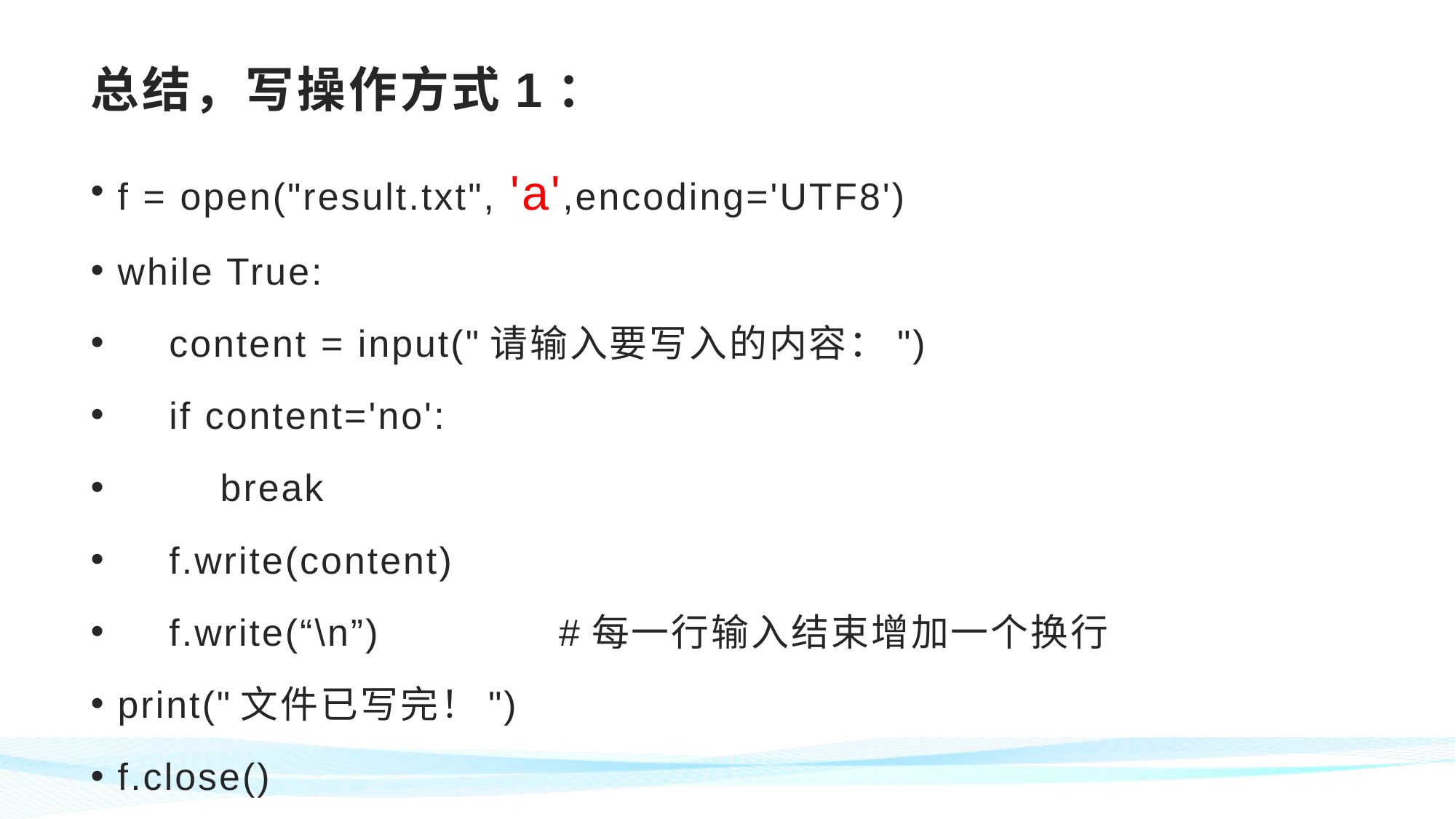

# 总结，写操作方式1：
f = open("result.txt", 'a',encoding='UTF8')
while True:
    content = input("请输入要写入的内容：")
    if content='no':
        break
    f.write(content)
    f.write(“\n”)              #每一行输入结束增加一个换行
print("文件已写完！")
f.close()